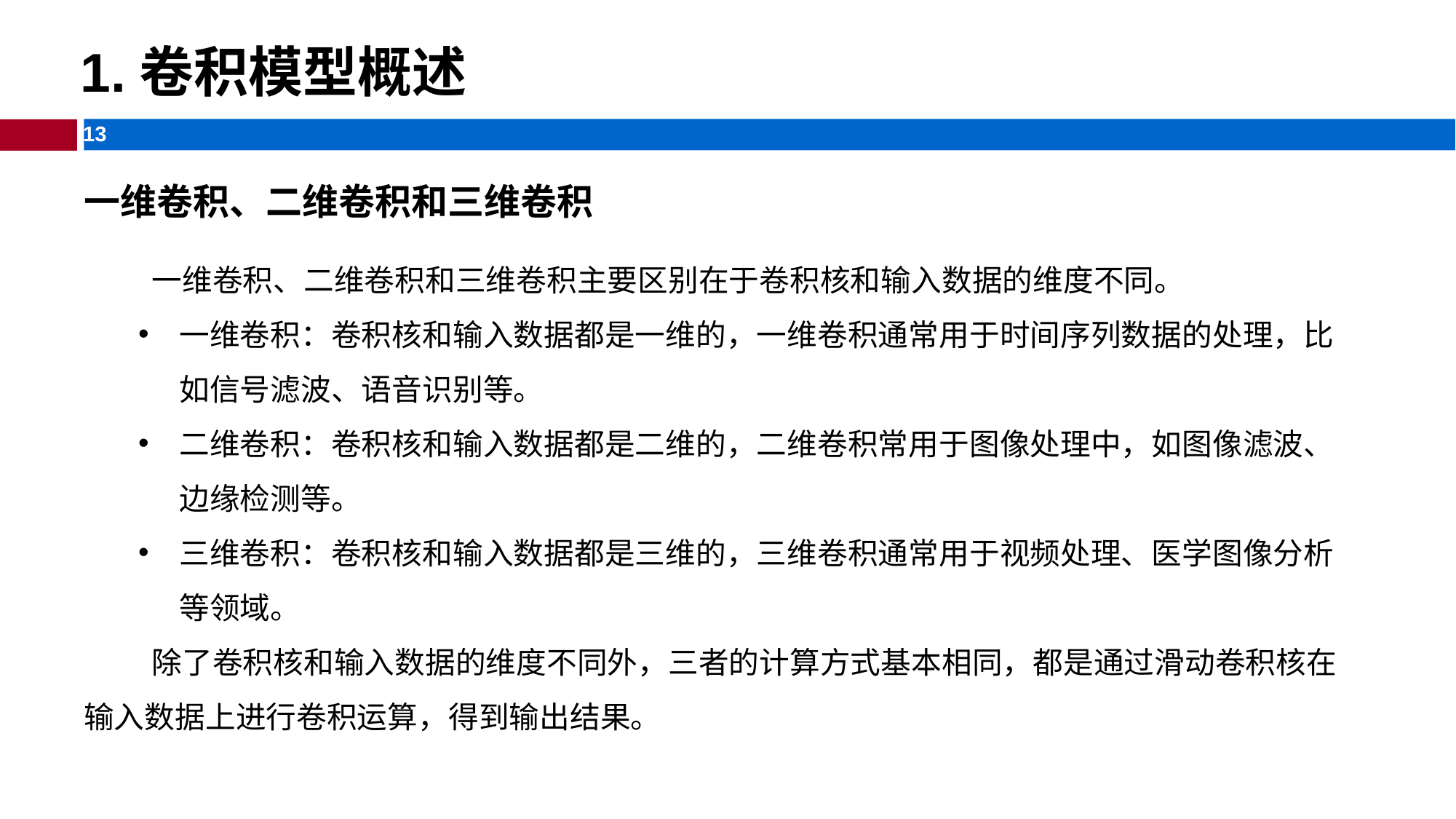

1.卷积模型概述

一维卷积、二维卷积和三维卷积
         一维卷积、二维卷积和三维卷积主要区别在于卷积核和输入数据的维度不同。
一维卷积：卷积核和输入数据都是一维的，一维卷积通常用于时间序列数据的处理，比如信号滤波、语音识别等。
二维卷积：卷积核和输入数据都是二维的，二维卷积常用于图像处理中，如图像滤波、边缘检测等。
三维卷积：卷积核和输入数据都是三维的，三维卷积通常用于视频处理、医学图像分析等领域。
         除了卷积核和输入数据的维度不同外，三者的计算方式基本相同，都是通过滑动卷积核在输入数据上进行卷积运算，得到输出结果。